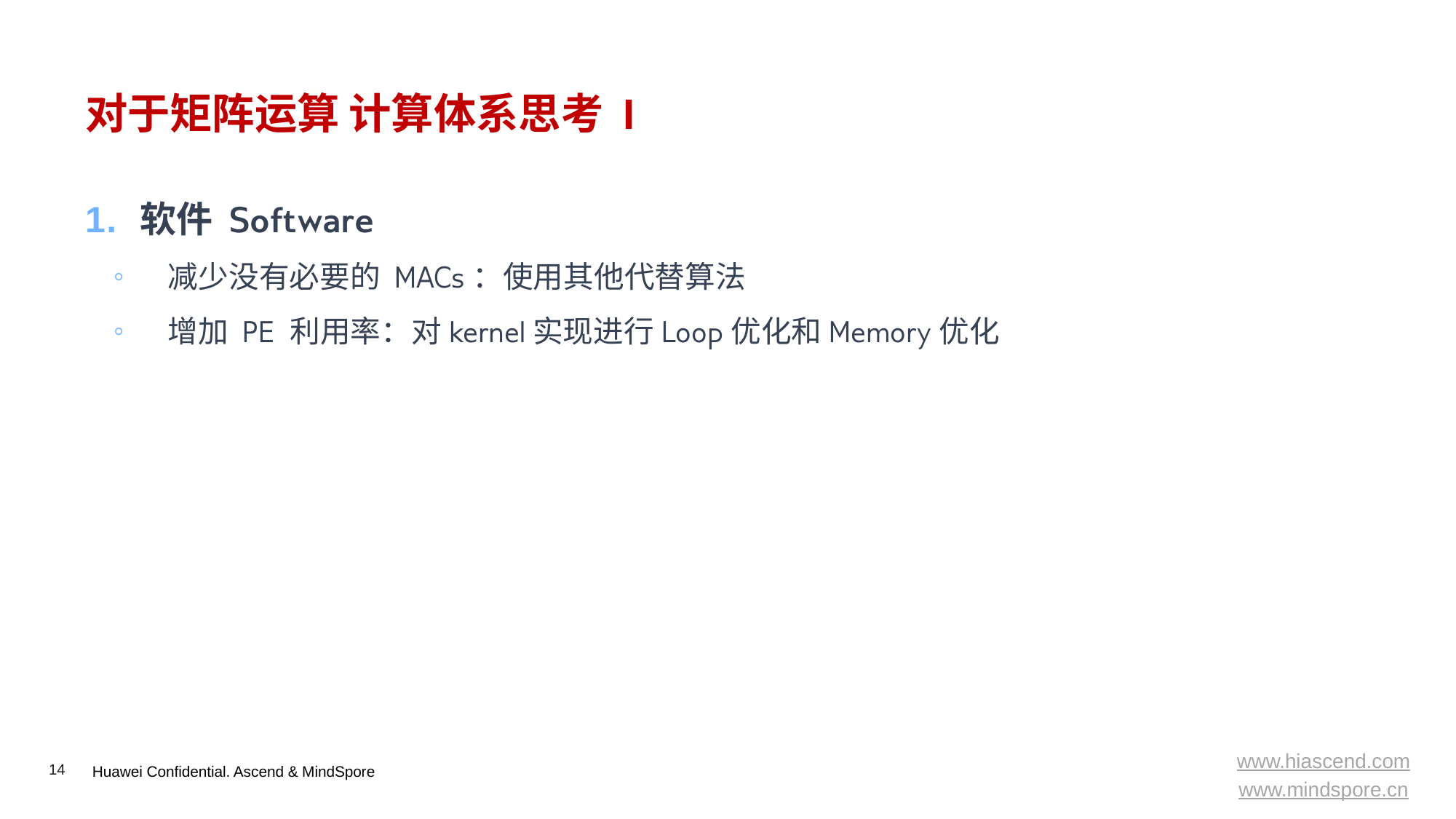

# 对于矩阵运算 计算体系思考 I
软件 Software
减少没有必要的 MACs：使用其他代替算法
增加 PE 利用率：对kernel实现进行Loop优化和Memory优化